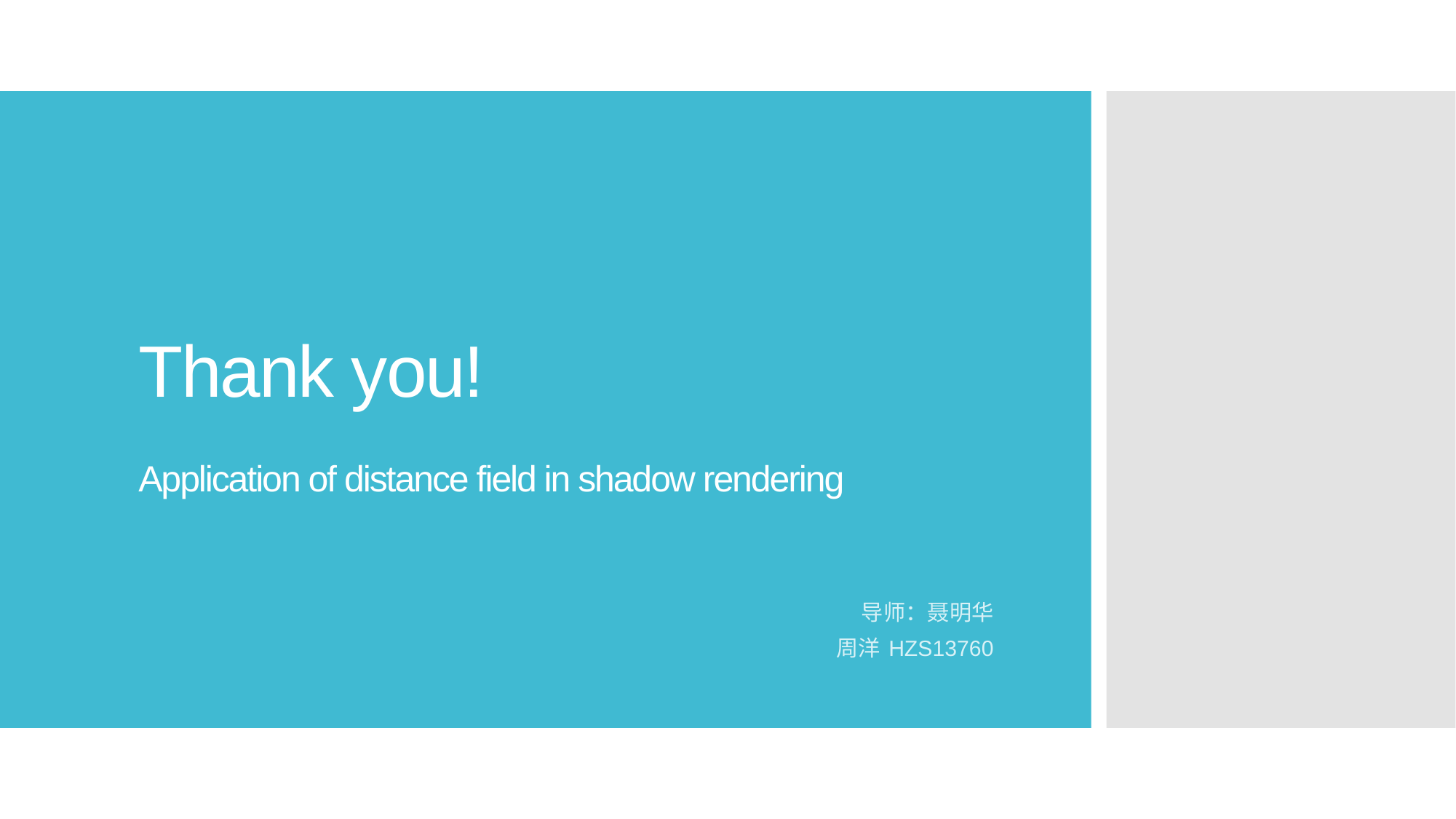

# Thank you! Application of distance field in shadow rendering

导师：聂明华
周洋 HZS13760